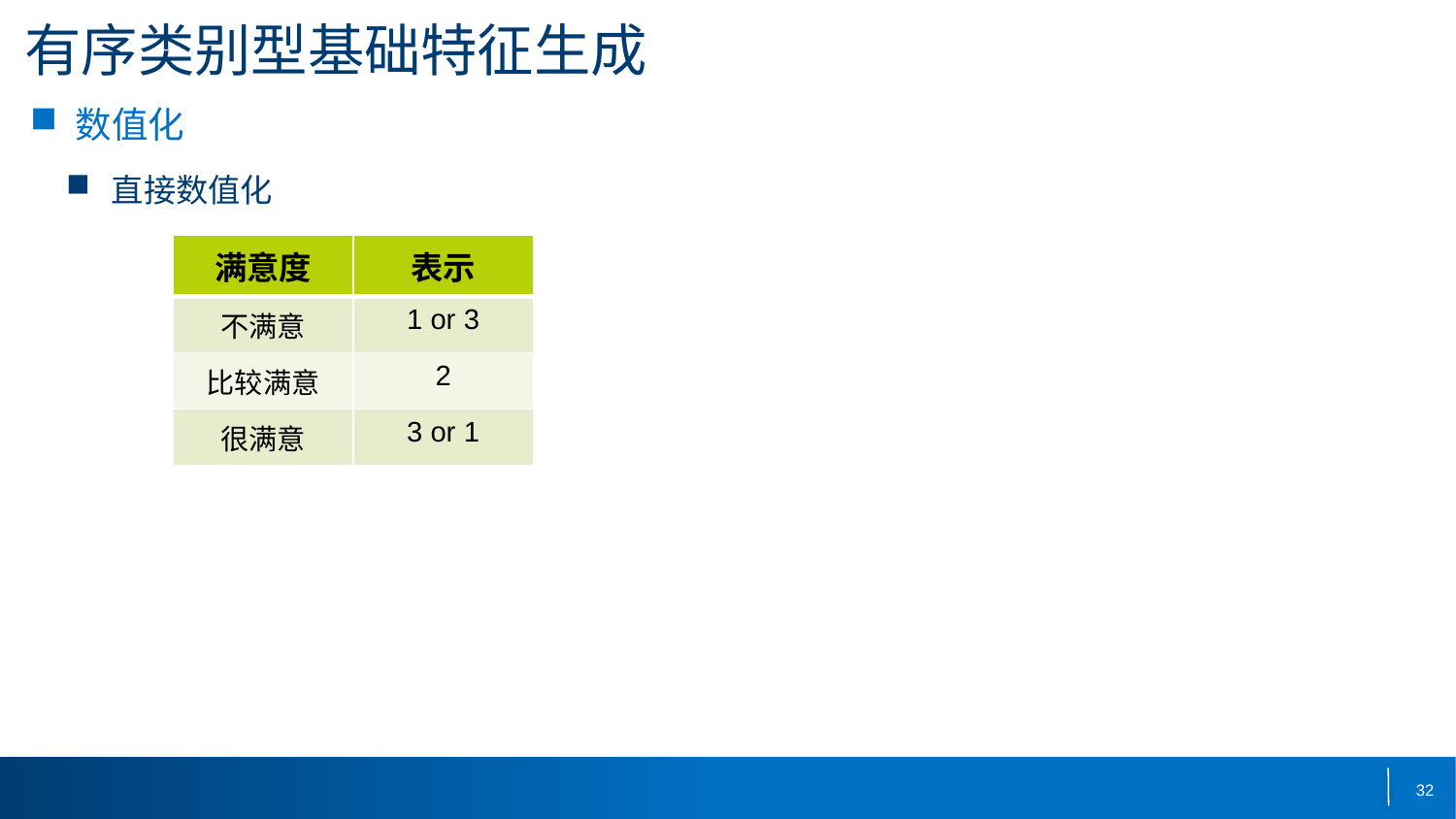

# 有序类别型基础特征生成
数值化
直接数值化

| 满意度 | 表示 |
| --- | --- |
| 不满意 | 1 or 3 |
| 比较满意 | 2 |
| 很满意 | 3 or 1 |
32